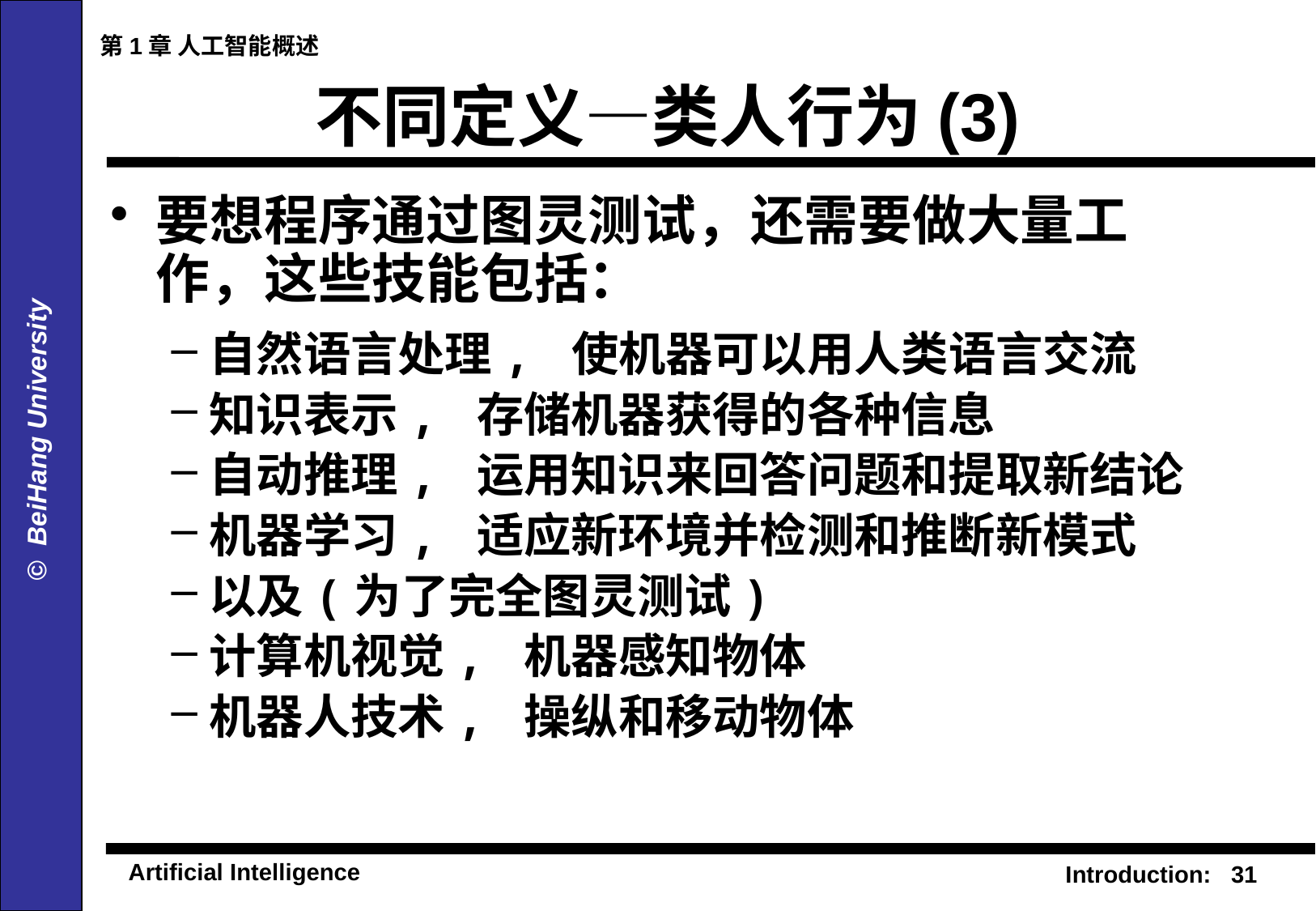

第1章 人工智能概述
# 不同定义—类人行为(3)
要想程序通过图灵测试，还需要做大量工作，这些技能包括：
自然语言处理, 使机器可以用人类语言交流
知识表示, 存储机器获得的各种信息
自动推理, 运用知识来回答问题和提取新结论
机器学习, 适应新环境并检测和推断新模式
以及(为了完全图灵测试)
计算机视觉, 机器感知物体
机器人技术, 操纵和移动物体